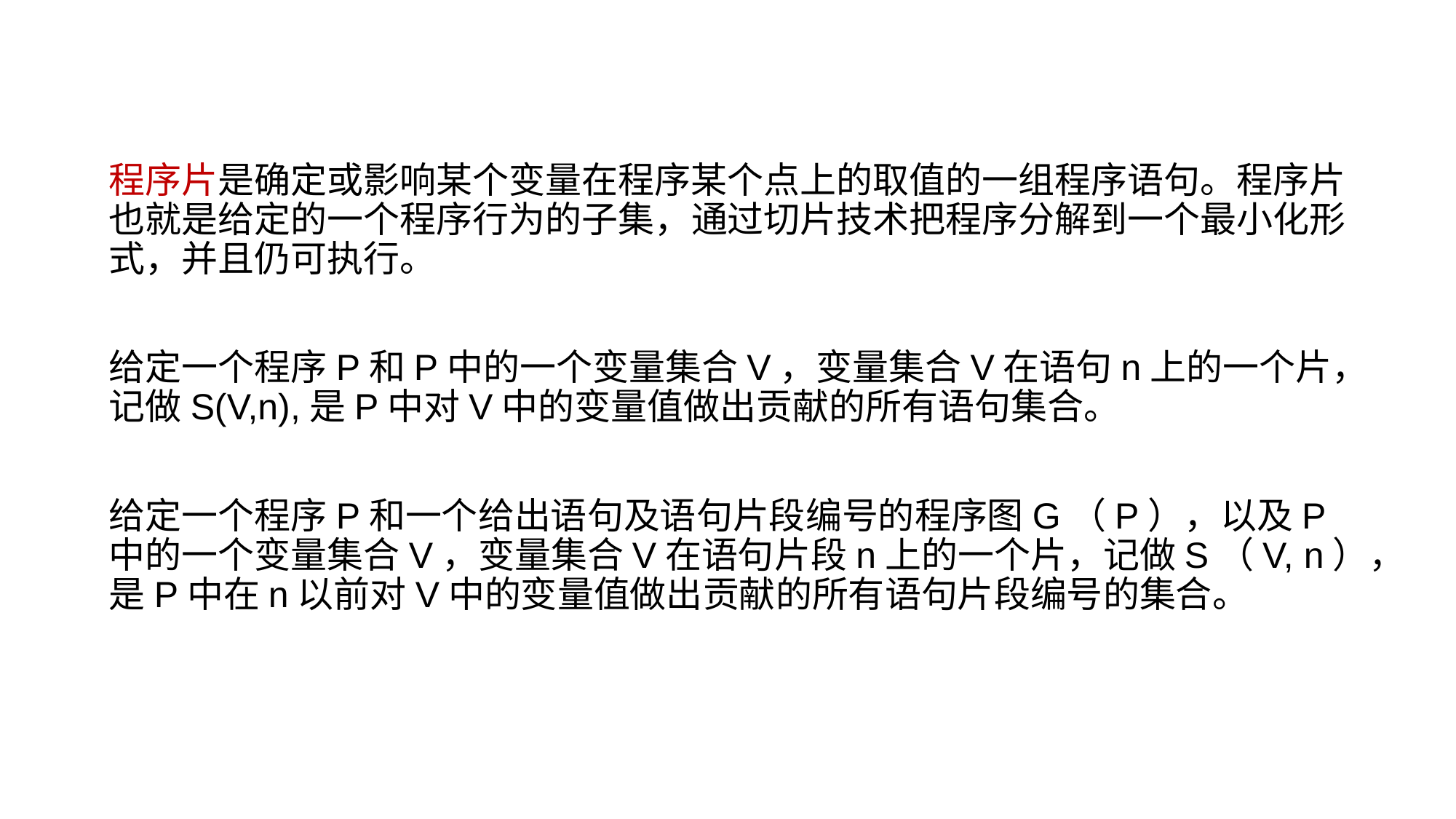

#
程序片是确定或影响某个变量在程序某个点上的取值的一组程序语句。程序片也就是给定的一个程序行为的子集，通过切片技术把程序分解到一个最小化形式，并且仍可执行。

给定一个程序P和P中的一个变量集合V，变量集合V在语句n上的一个片，记做S(V,n),是P中对V中的变量值做出贡献的所有语句集合。

给定一个程序P和一个给出语句及语句片段编号的程序图G（P），以及P中的一个变量集合V，变量集合V在语句片段n上的一个片，记做S（V, n），是P中在n以前对V中的变量值做出贡献的所有语句片段编号的集合。